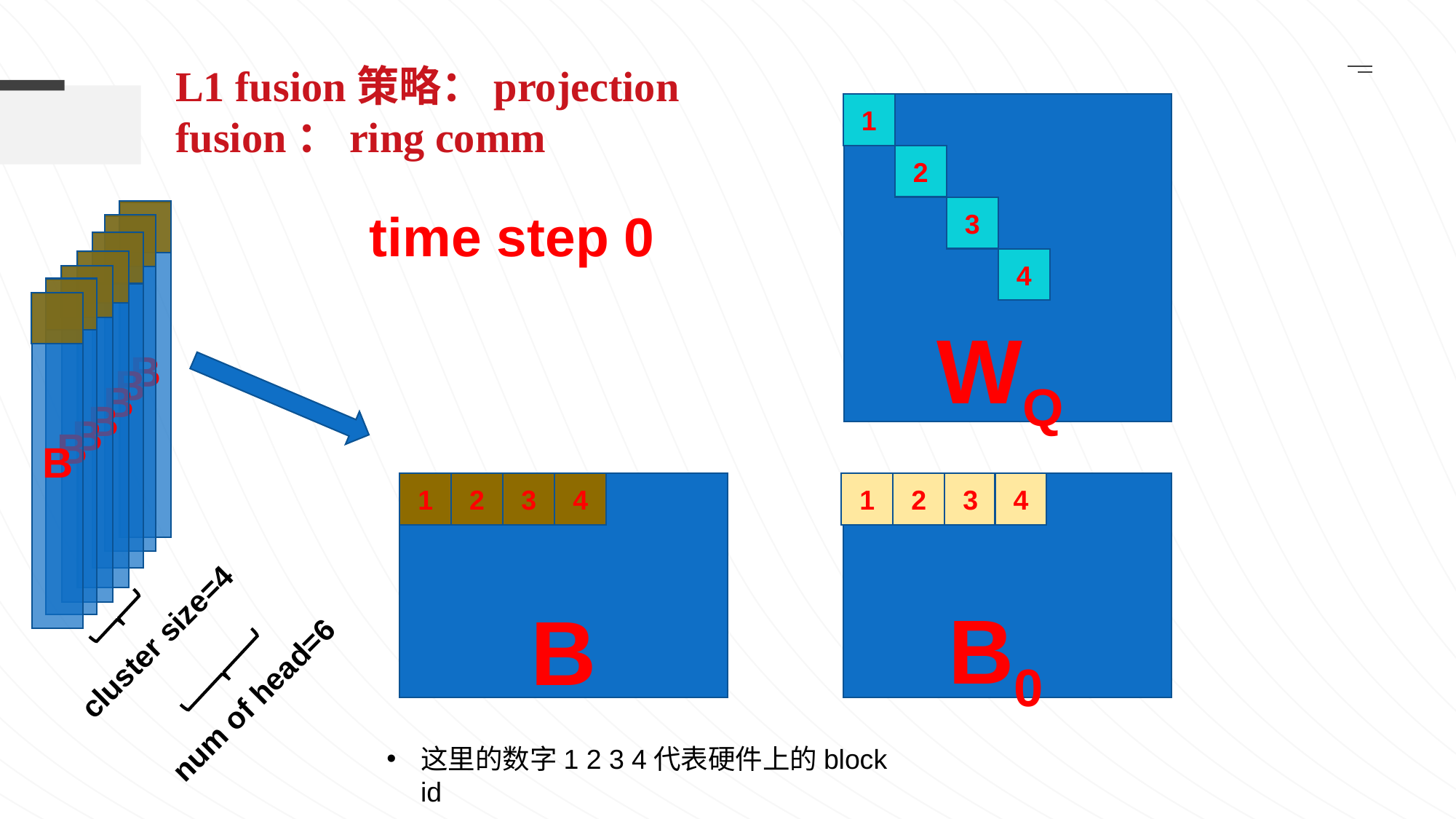

L1 fusion策略：projection fusion：ring comm
1

2
time step 0
3

B

B

B
4

B

B

B

B
WQ

1
2
3
4
1

2
3
4

B0
B
cluster size=4

num of head=6
这里的数字1 2 3 4代表硬件上的block id